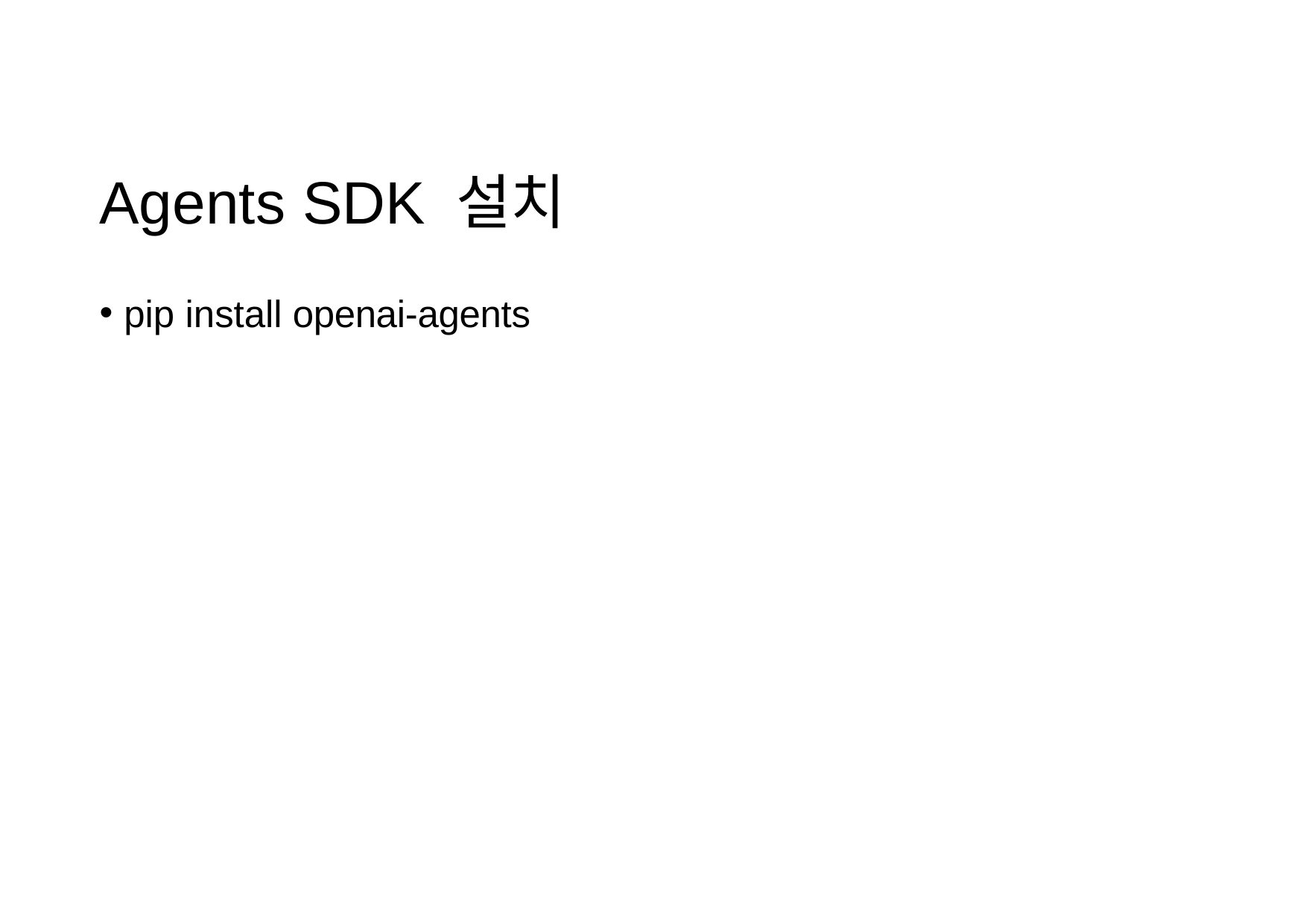

# Agents SDK 설치
pip install openai-agents